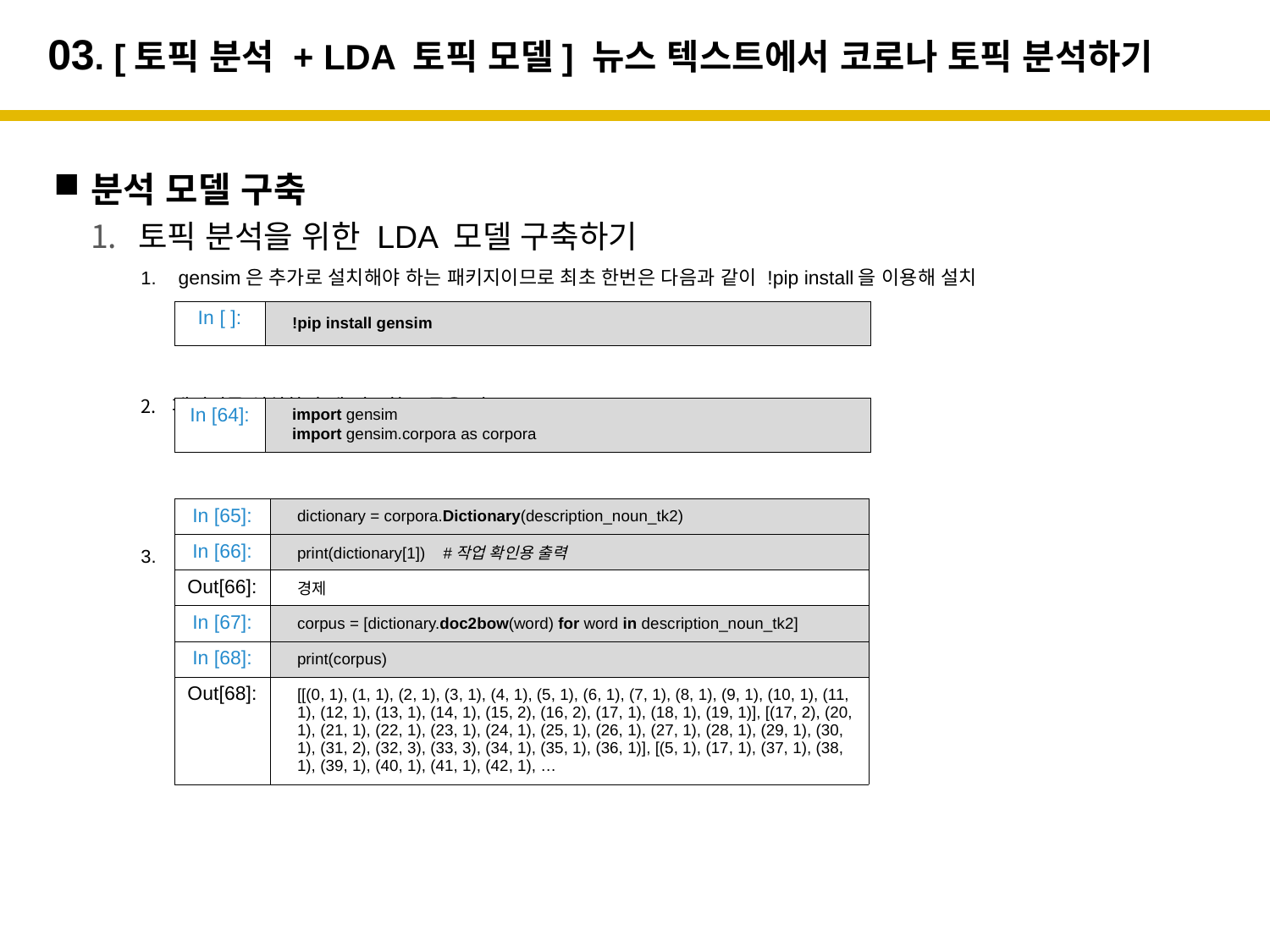

# 03. [토픽 분석 + LDA 토픽 모델] 뉴스 텍스트에서 코로나 토픽 분석하기
분석 모델 구축
토픽 분석을 위한 LDA 모델 구축하기
 gensim은 추가로 설치해야 하는 패키지이므로 최초 한번은 다음과 같이 !pip install을 이용해 설치

패키지를 설치한 후에 필요한 모듈을 임포트

 LDA 토픽 모델의 입력 벡터 생성하기

In [65]: description_noun_tk2에 포함된 단어에 대해 사전을 구성corpora.Dictionary( )
In [66]: 구성된 사전의 내용을 확인하기 위해 1번 단어dictionary[1]를 출력
In [67]: 단어 사전dictionary의 단어에 대해 BoW를 구하여doc2bow( ), 단어 뭉치corpus를 구성
In [68]: 단어 뭉치corpus를 출력하여 (word_id, work_count)의 BoW 구성을 확인
| In [ ]: | !pip install gensim |
| --- | --- |
| In [64]: | import gensim import gensim.corpora as corpora |
| --- | --- |

| In [65]: | dictionary = corpora.Dictionary(description\_noun\_tk2) |
| --- | --- |
| In [66]: | print(dictionary[1]) #작업 확인용 출력 |
| Out[66]: | 경제 |
| In [67]: | corpus = [dictionary.doc2bow(word) for word in description\_noun\_tk2] |
| In [68]: | print(corpus) |
| Out[68]: | [[(0, 1), (1, 1), (2, 1), (3, 1), (4, 1), (5, 1), (6, 1), (7, 1), (8, 1), (9, 1), (10, 1), (11, 1), (12, 1), (13, 1), (14, 1), (15, 2), (16, 2), (17, 1), (18, 1), (19, 1)], [(17, 2), (20, 1), (21, 1), (22, 1), (23, 1), (24, 1), (25, 1), (26, 1), (27, 1), (28, 1), (29, 1), (30, 1), (31, 2), (32, 3), (33, 3), (34, 1), (35, 1), (36, 1)], [(5, 1), (17, 1), (37, 1), (38, 1), (39, 1), (40, 1), (41, 1), (42, 1), … |